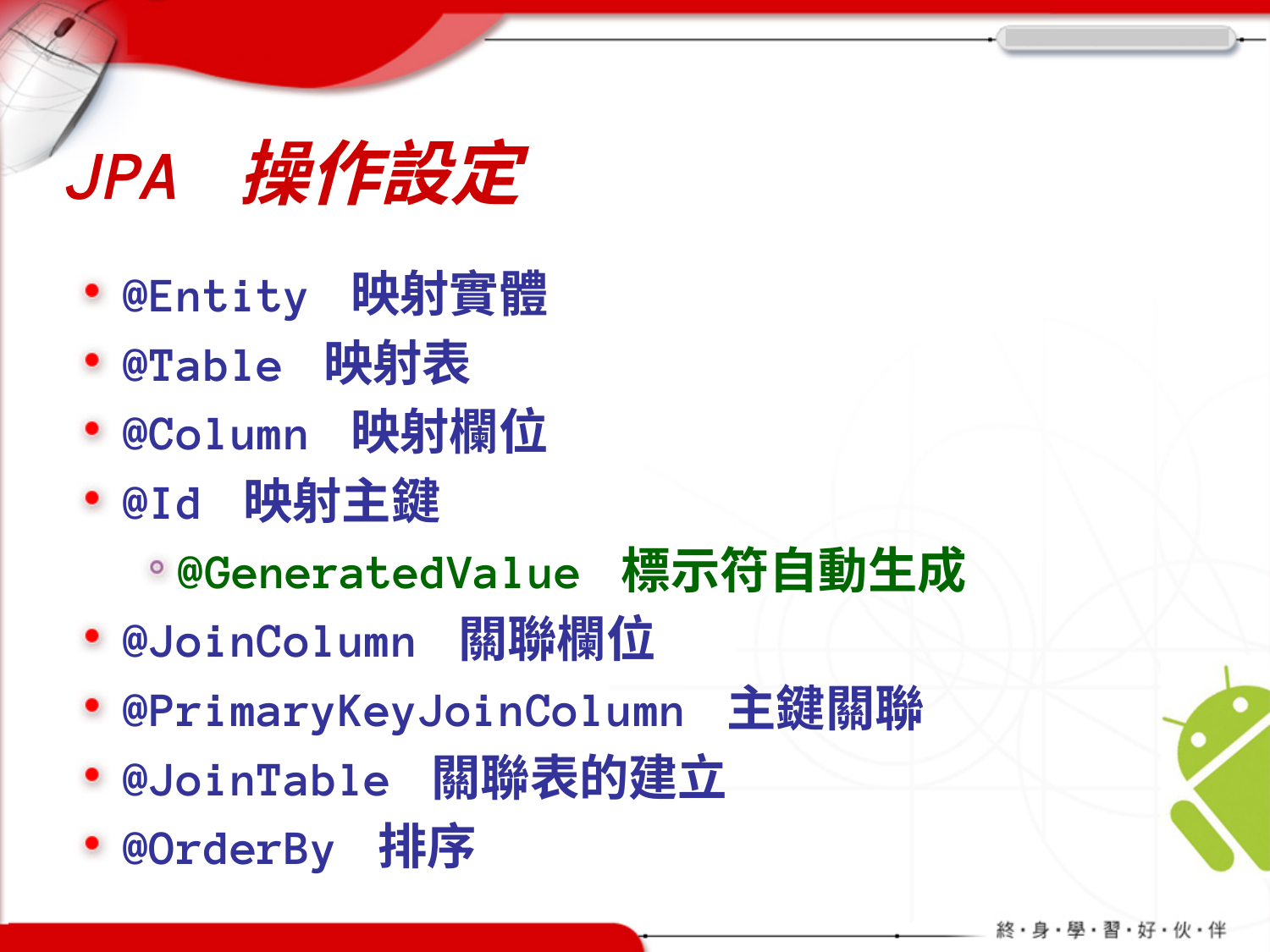

# JPA 操作設定
@Entity 映射實體
@Table 映射表
@Column 映射欄位
@Id 映射主鍵
@GeneratedValue 標示符自動生成
@JoinColumn 關聯欄位
@PrimaryKeyJoinColumn 主鍵關聯
@JoinTable 關聯表的建立
@OrderBy 排序